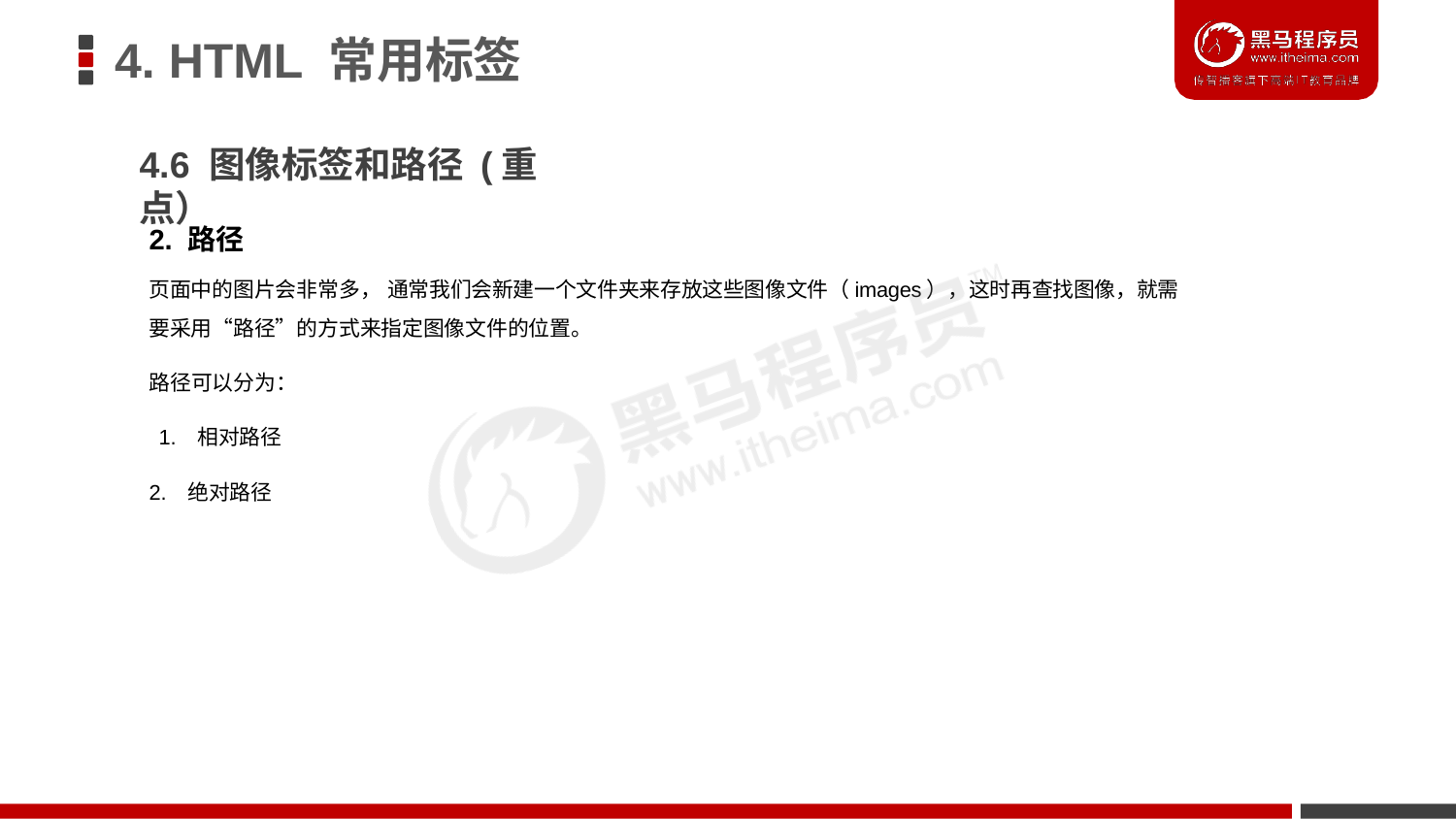

# 4. HTML 常用标签
4.6 图像标签和路径 (重点）

2. 路径
页面中的图片会非常多， 通常我们会新建一个文件夹来存放这些图像文件（images），这时再查找图像，就需
要采用“路径”的方式来指定图像文件的位置。
路径可以分为：  1.  相对路径

2.  绝对路径